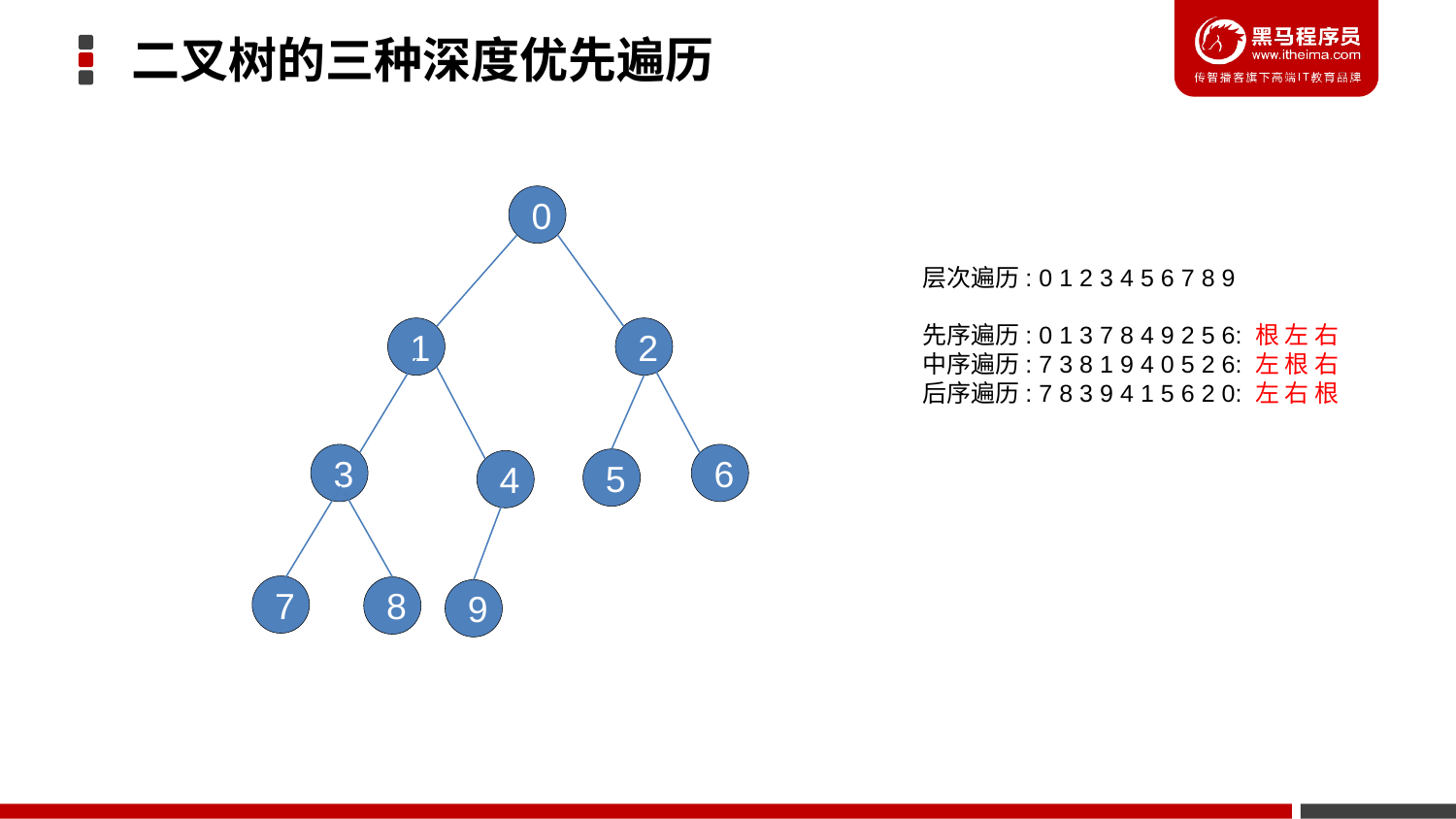

二叉树的三种深度优先遍历
0
层次遍历: 0 1 2 3 4 5 6 7 8 9

先序遍历: 0 1 3 7 8 4 9 2 5 6: 根 左 右
中序遍历: 7 3 8 1 9 4 0 5 2 6: 左 根 右
后序遍历: 7 8 3 9 4 1 5 6 2 0: 左 右 根
1
2
3
6
5
4
7
8
9